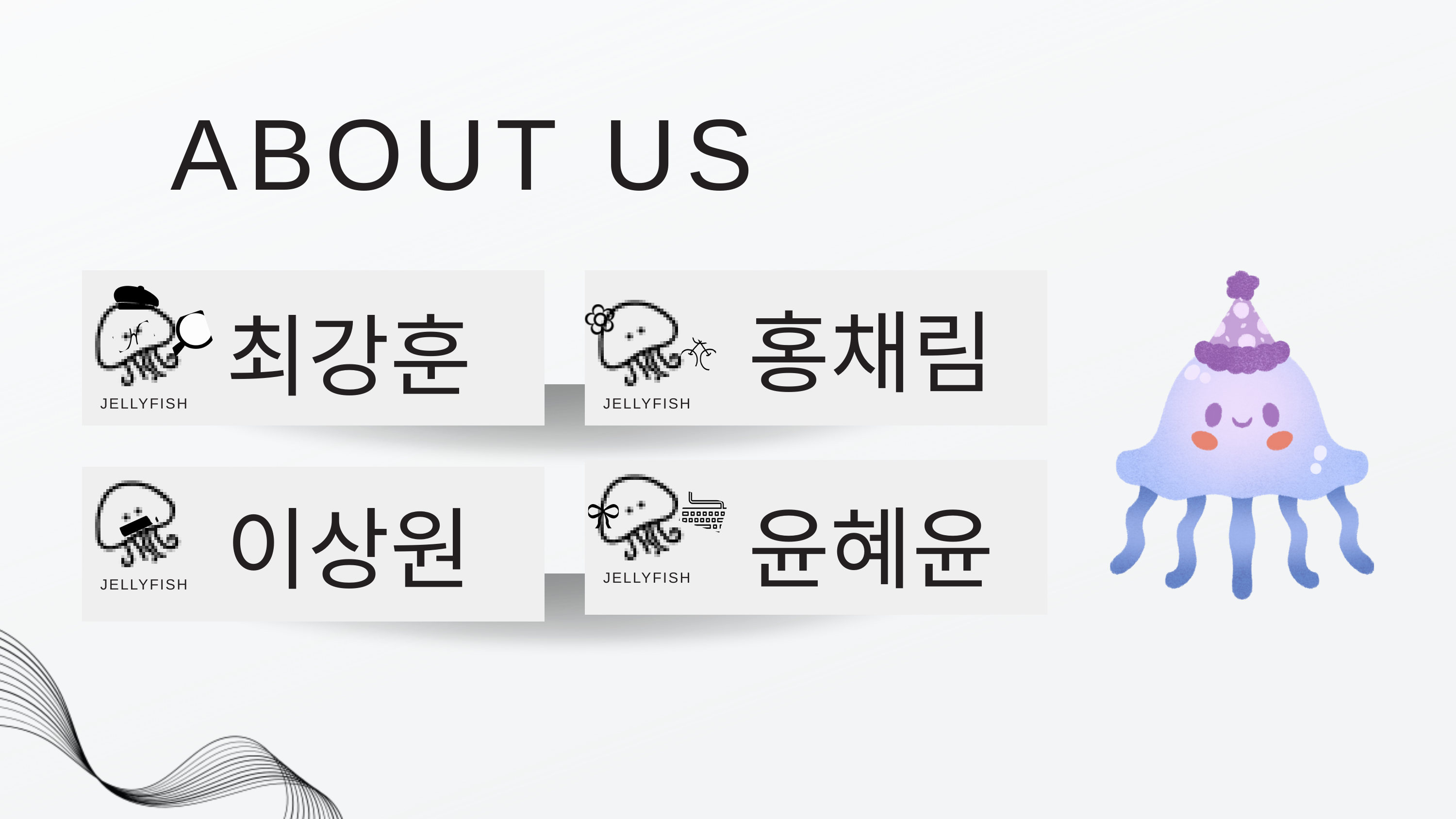

ABOUT US

최강훈

JELLYFISH

JELLYFISH

홍채림

윤혜윤

JELLYFISH

이상원

JELLYFISH